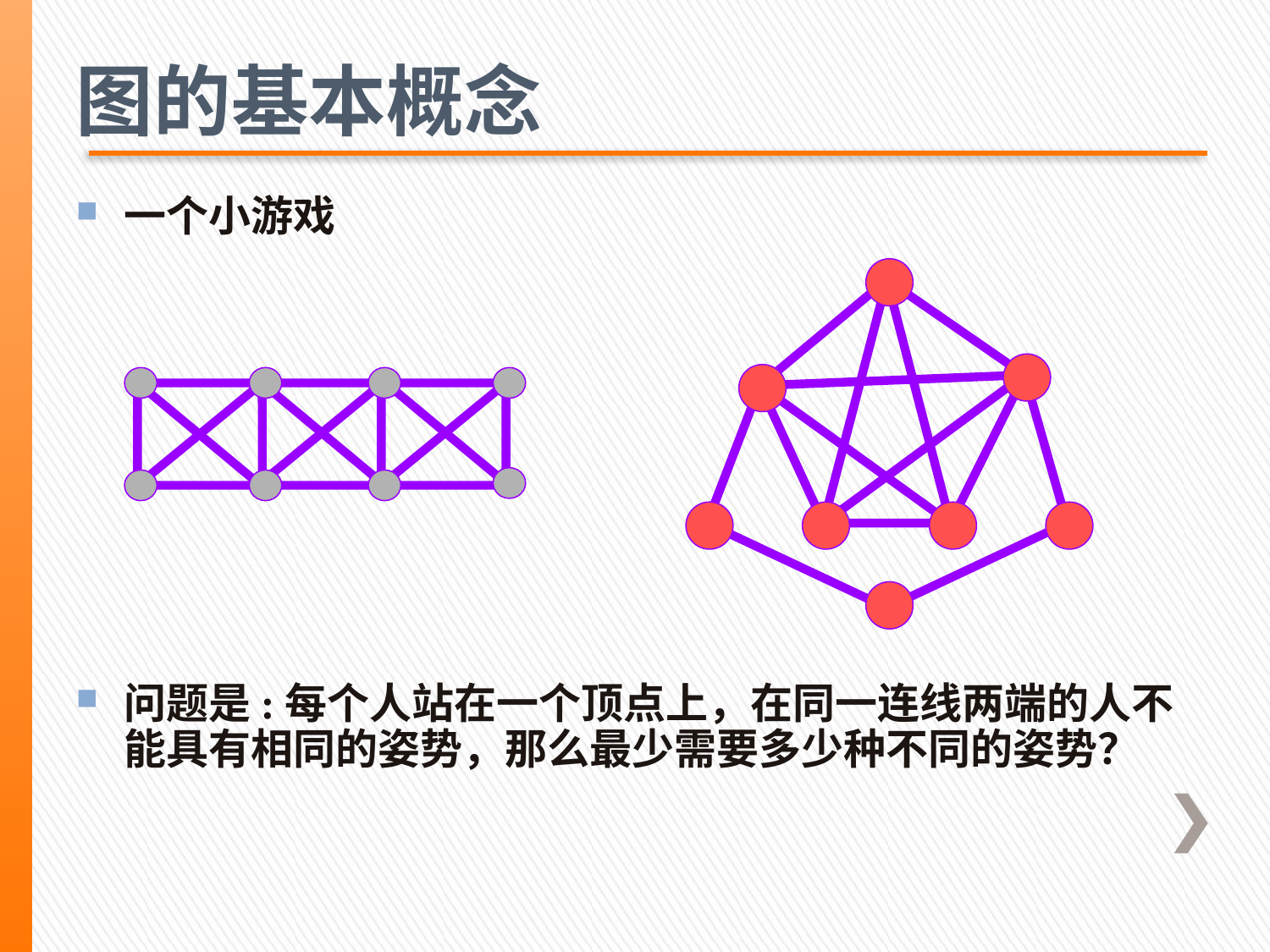

图的基本概念
一个小游戏

问题是:每个人站在一个顶点上，在同一连线两端的人不能具有相同的姿势，那么最少需要多少种不同的姿势？

33